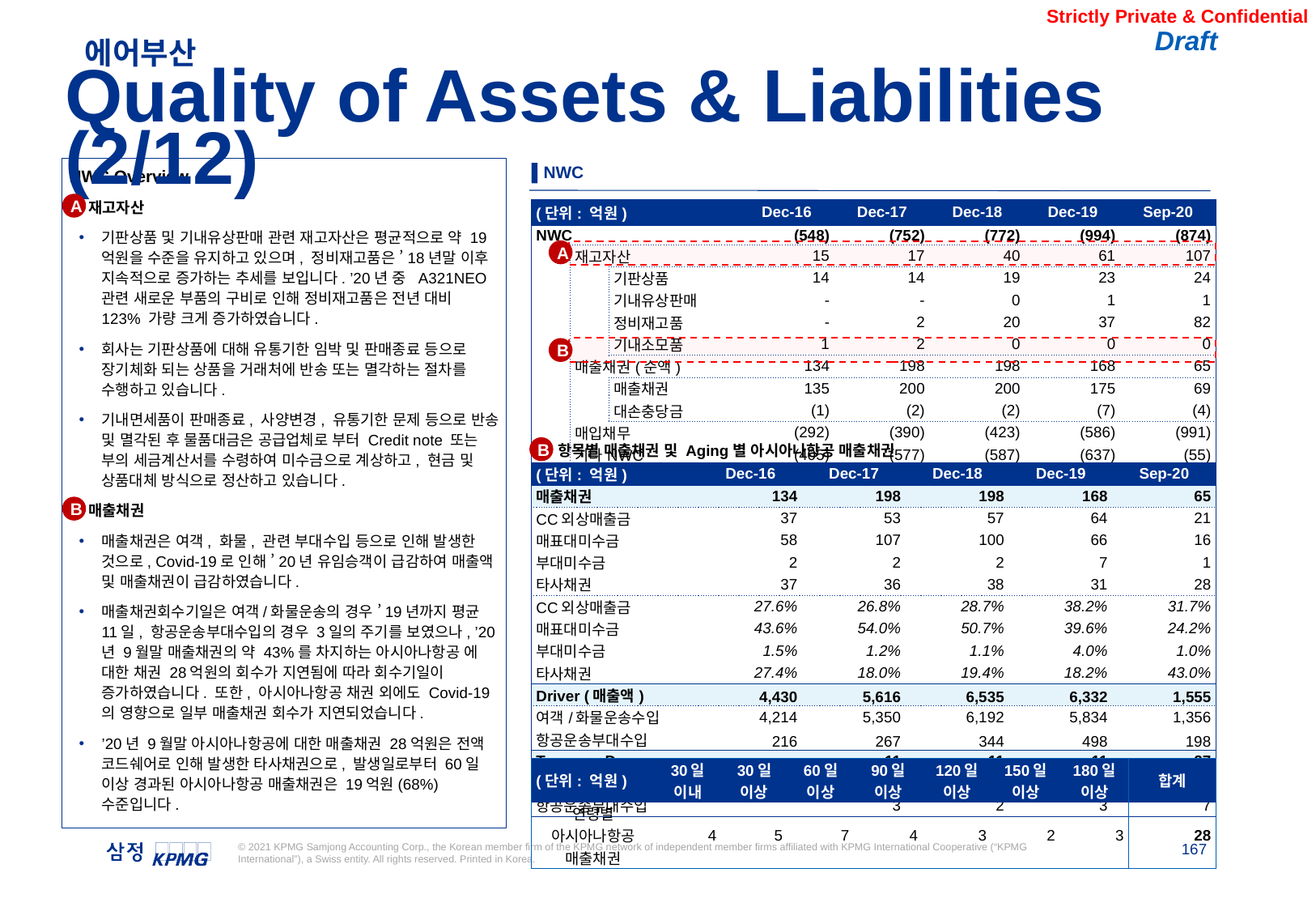

에어부산
Quality of Assets & Liabilities (2/12)
▌NWC

NWC Overview
재고자산
기판상품 및 기내유상판매 관련 재고자산은 평균적으로 약 19억원을 수준을 유지하고 있으며, 정비재고품은 ’18년말 이후 지속적으로 증가하는 추세를 보입니다. ’20년 중  A321NEO 관련 새로운 부품의 구비로 인해 정비재고품은 전년 대비 123% 가량 크게 증가하였습니다.
회사는 기판상품에 대해 유통기한 임박 및 판매종료 등으로 장기체화 되는 상품을 거래처에 반송 또는 멸각하는 절차를 수행하고 있습니다.
기내면세품이 판매종료, 사양변경, 유통기한 문제 등으로 반송 및 멸각된 후 물품대금은 공급업체로 부터 Credit note 또는 부의 세금계산서를 수령하여 미수금으로 계상하고, 현금 및 상품대체 방식으로 정산하고 있습니다.
매출채권
매출채권은 여객, 화물, 관련 부대수입 등으로 인해 발생한 것으로, Covid-19로 인해 ’20년 유임승객이 급감하여 매출액 및 매출채권이 급감하였습니다.
매출채권회수기일은 여객/화물운송의 경우 ’19년까지 평균 11일, 항공운송부대수입의 경우 3일의 주기를 보였으나, ’20년 9월말 매출채권의 약 43%를 차지하는 아시아나항공 에 대한 채권 28억원의 회수가 지연됨에 따라 회수기일이 증가하였습니다. 또한, 아시아나항공 채권 외에도 Covid-19의 영향으로 일부 매출채권 회수가 지연되었습니다.
’20년 9월말 아시아나항공에 대한 매출채권 28억원은 전액 코드쉐어로 인해 발생한 타사채권으로, 발생일로부터 60일 이상 경과된 아시아나항공 매출채권은 19억원(68%) 수준입니다.
A
| (단위: 억원) |  |  | Dec-16 | Dec-17 | Dec-18 | Dec-19 | Sep-20 |
| --- | --- | --- | --- | --- | --- | --- | --- |
| NWC |  |  | (548) | (752) | (772) | (994) | (874) |
|  | 재고자산 |  | 15 | 17 | 40 | 61 | 107 |
|  |  | 기판상품 | 14 | 14 | 19 | 23 | 24 |
|  |  | 기내유상판매 | - | - | 0 | 1 | 1 |
|  |  | 정비재고품 | - | 2 | 20 | 37 | 82 |
|  |  | 기내소모품 | 1 | 2 | 0 | 0 | 0 |
|  | 매출채권(순액) |  | 134 | 198 | 198 | 168 | 65 |
|  |  | 매출채권 | 135 | 200 | 200 | 175 | 69 |
|  |  | 대손충당금 | (1) | (2) | (2) | (7) | (4) |
|  | 매입채무 |  | (292) | (390) | (423) | (586) | (991) |
|  | 기타NWC |  | (405) | (577) | (587) | (637) | (55) |
A

B

B
항목별 매출채권 및 Aging별 아시아나항공 매출채권
| (단위: 억원) | Dec-16 | Dec-17 | Dec-18 | Dec-19 | Sep-20 |
| --- | --- | --- | --- | --- | --- |
| 매출채권 | 134 | 198 | 198 | 168 | 65 |
| CC외상매출금 | 37 | 53 | 57 | 64 | 21 |
| 매표대미수금 | 58 | 107 | 100 | 66 | 16 |
| 부대미수금 | 2 | 2 | 2 | 7 | 1 |
| 타사채권 | 37 | 36 | 38 | 31 | 28 |
| CC외상매출금 | 27.6% | 26.8% | 28.7% | 38.2% | 31.7% |
| 매표대미수금 | 43.6% | 54.0% | 50.7% | 39.6% | 24.2% |
| 부대미수금 | 1.5% | 1.2% | 1.1% | 4.0% | 1.0% |
| 타사채권 | 27.4% | 18.0% | 19.4% | 18.2% | 43.0% |
| Driver (매출액) | 4,430 | 5,616 | 6,535 | 6,332 | 1,555 |
| 여객/화물운송수입 | 4,214 | 5,350 | 6,192 | 5,834 | 1,356 |
| 항공운송부대수입 | 216 | 267 | 344 | 498 | 198 |
| Turnover Days |  | 11 | 11 | 11 | 27 |
| 여객/화물운송수입 |  | 11 | 12 | 11 | 30 |
| 항공운송부대수입 |  | 3 | 2 | 3 | 7 |
B
| (단위: 억원) | 30일 이내 | 30일 이상 | 60일 이상 | 90일 이상 | 120일 이상 | 150일 이상 | 180일 이상 | 합계 |
| --- | --- | --- | --- | --- | --- | --- | --- | --- |
| 연령별 아시아나항공 매출채권 | 4 | 5 | 7 | 4 | 3 | 2 | 3 | 28 |